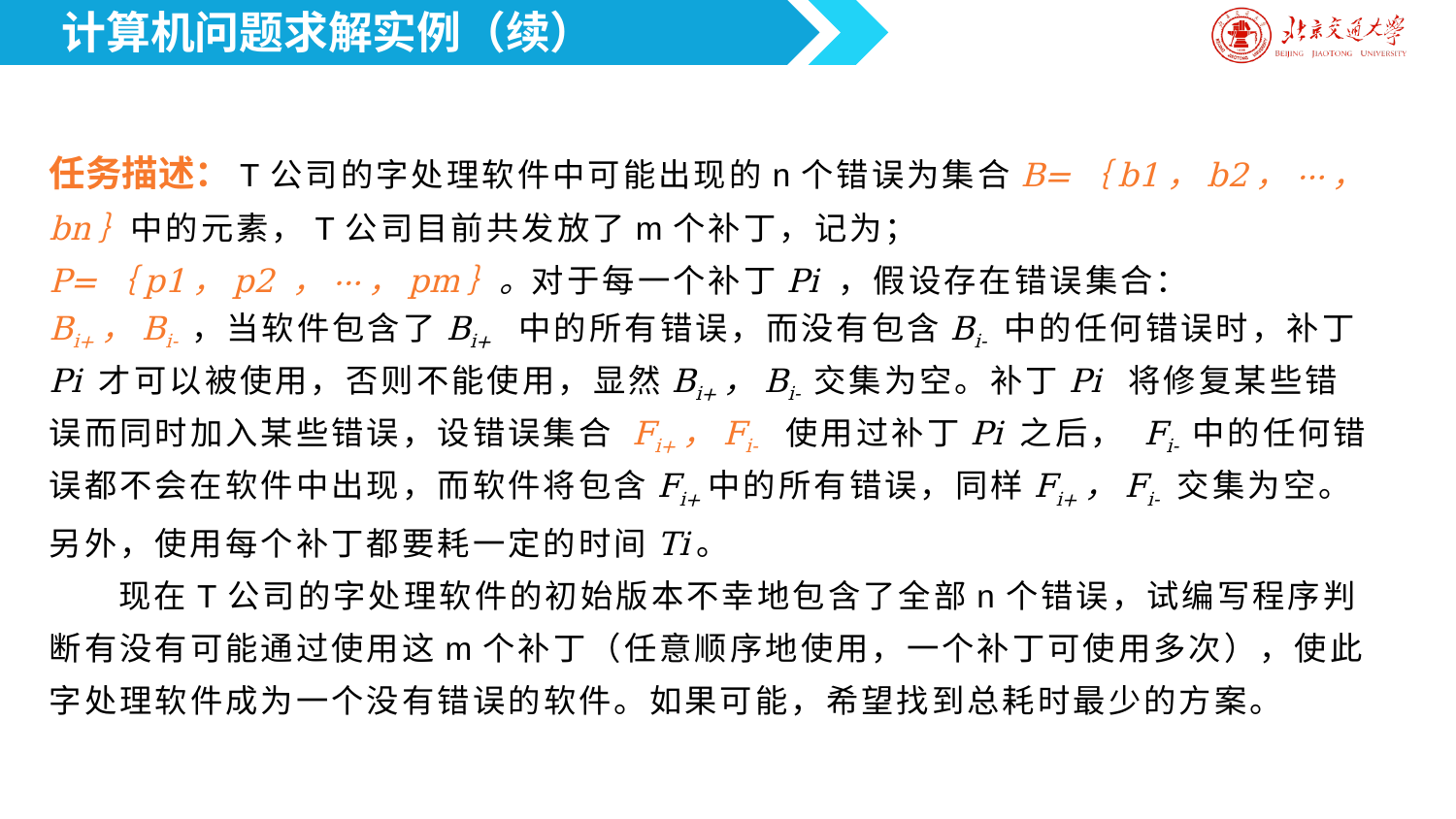

计算机问题求解实例（续）
任务描述：T公司的字处理软件中可能出现的n个错误为集合B=｛b1，b2，···，bn｝中的元素，T公司目前共发放了m个补丁，记为；P=｛p1，p2 ，···，pm｝。对于每一个补丁Pi ，假设存在错误集合：Bi+，Bi- ，当软件包含了Bi+  中的所有错误，而没有包含Bi- 中的任何错误时，补丁Pi 才可以被使用，否则不能使用，显然Bi+，Bi- 交集为空。补丁Pi  将修复某些错误而同时加入某些错误，设错误集合 Fi+，Fi-  使用过补丁Pi 之后， Fi- 中的任何错误都不会在软件中出现，而软件将包含Fi+中的所有错误，同样Fi+，Fi- 交集为空。另外，使用每个补丁都要耗一定的时间Ti。
      现在T公司的字处理软件的初始版本不幸地包含了全部n个错误，试编写程序判断有没有可能通过使用这m个补丁（任意顺序地使用，一个补丁可使用多次），使此字处理软件成为一个没有错误的软件。如果可能，希望找到总耗时最少的方案。